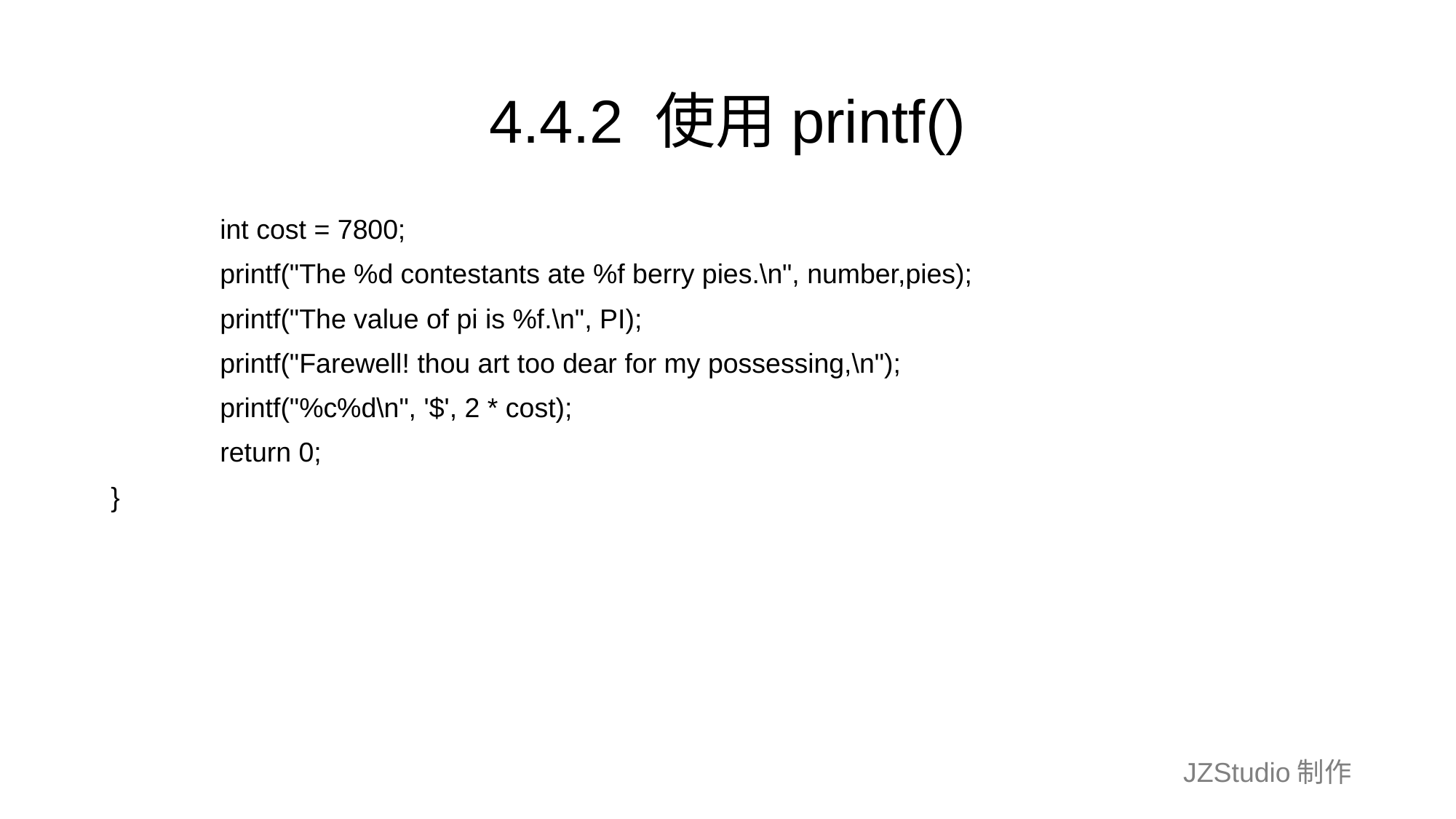

# 4.4.2 使用printf()
	int cost = 7800;
	printf("The %d contestants ate %f berry pies.\n", number,pies);
	printf("The value of pi is %f.\n", PI);
	printf("Farewell! thou art too dear for my possessing,\n");
	printf("%c%d\n", '$', 2 * cost);
	return 0;
}